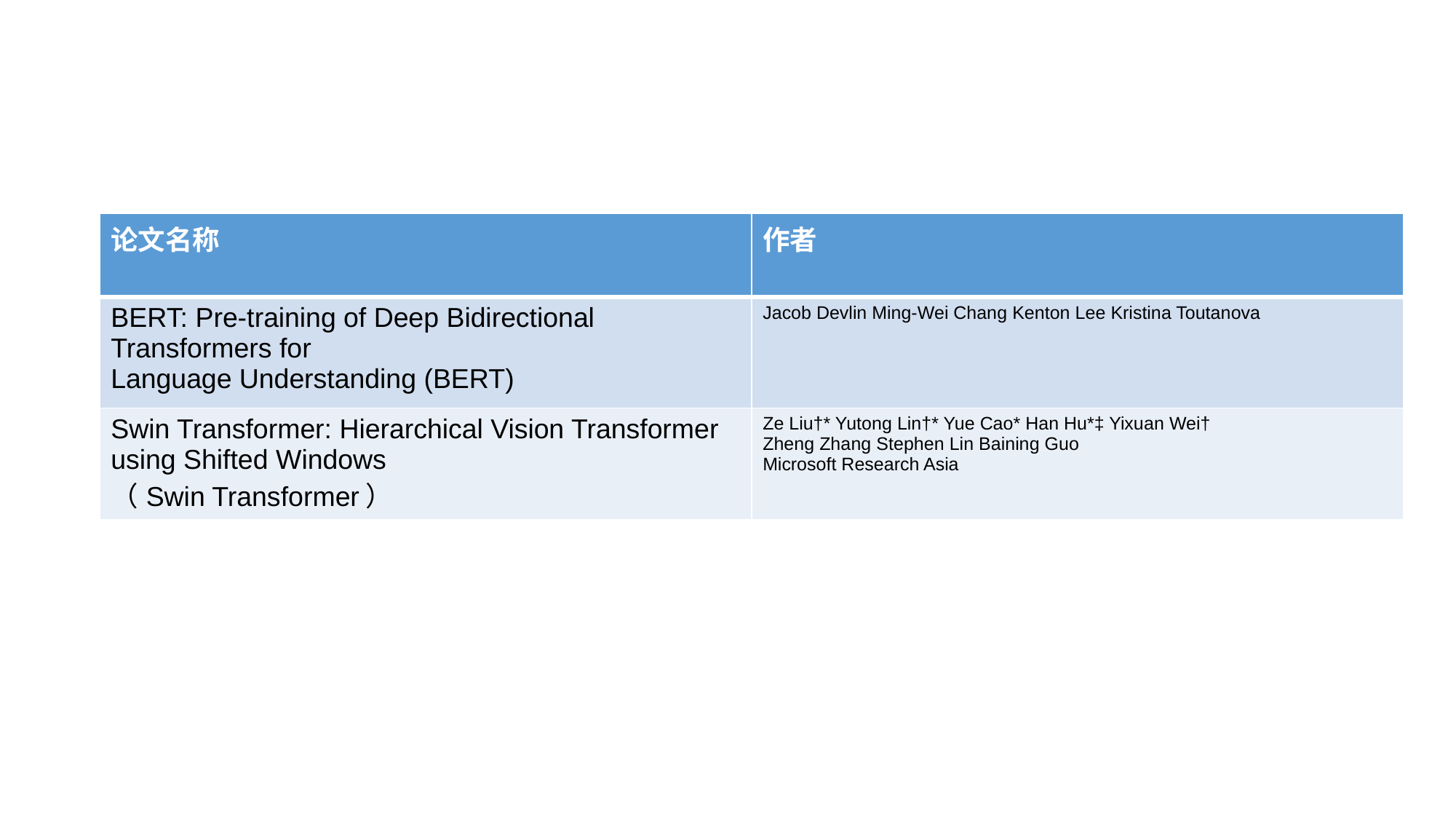

#
| 论文名称 | 作者 |
| --- | --- |
| BERT: Pre-training of Deep Bidirectional Transformers for Language Understanding (BERT) | Jacob Devlin Ming-Wei Chang Kenton Lee Kristina Toutanova |
| Swin Transformer: Hierarchical Vision Transformer using Shifted Windows （Swin Transformer） | Ze Liu†\* Yutong Lin†\* Yue Cao\* Han Hu\*‡ Yixuan Wei† Zheng Zhang Stephen Lin Baining Guo Microsoft Research Asia |